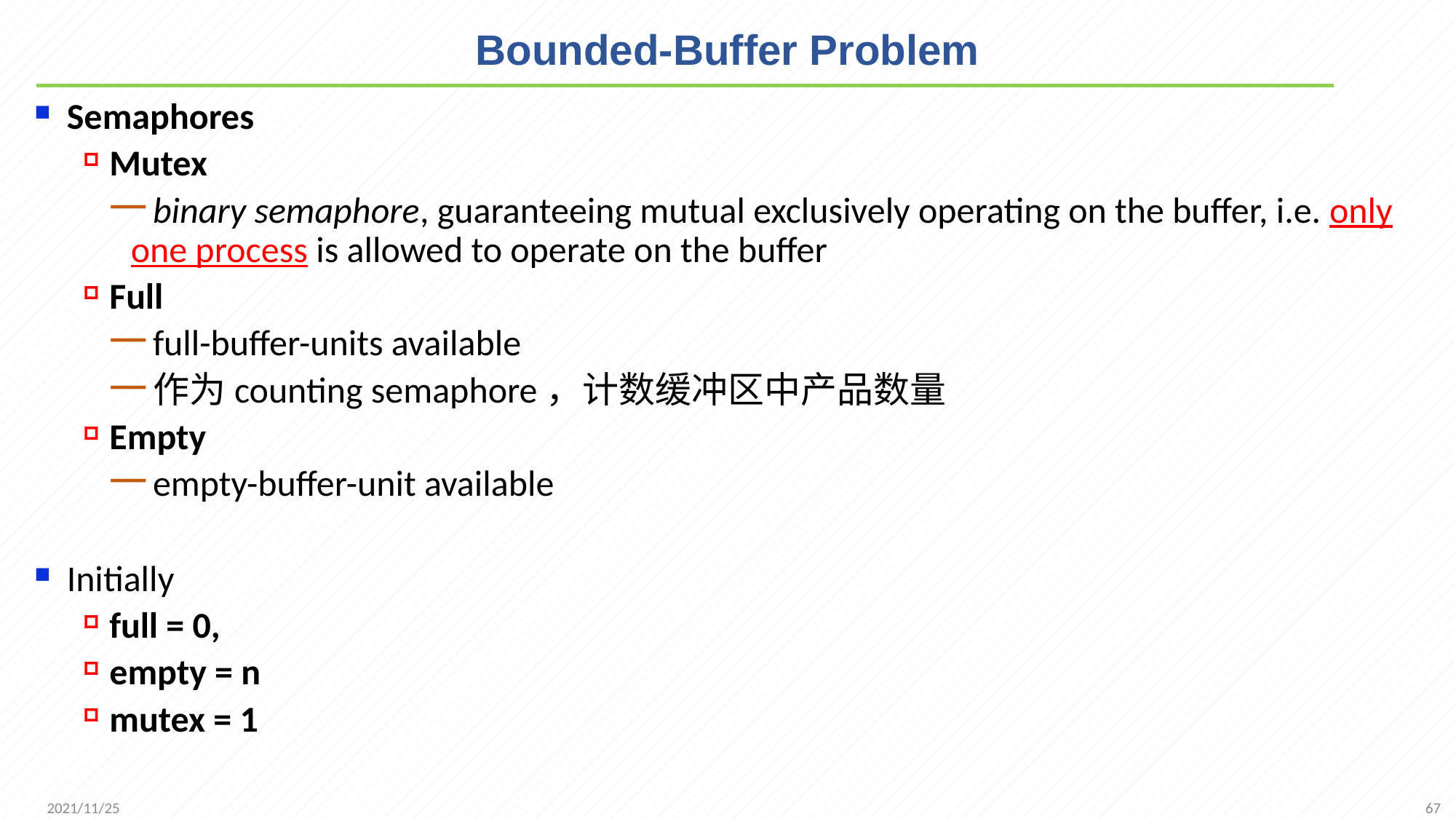

# Bounded-Buffer Problem
Semaphores
Mutex
binary semaphore, guaranteeing mutual exclusively operating on the buffer, i.e. only one process is allowed to operate on the buffer
Full
full-buffer-units available
作为counting semaphore，计数缓冲区中产品数量
Empty
empty-buffer-unit available

Initially
full = 0,
empty = n
mutex = 1
67
2021/11/25